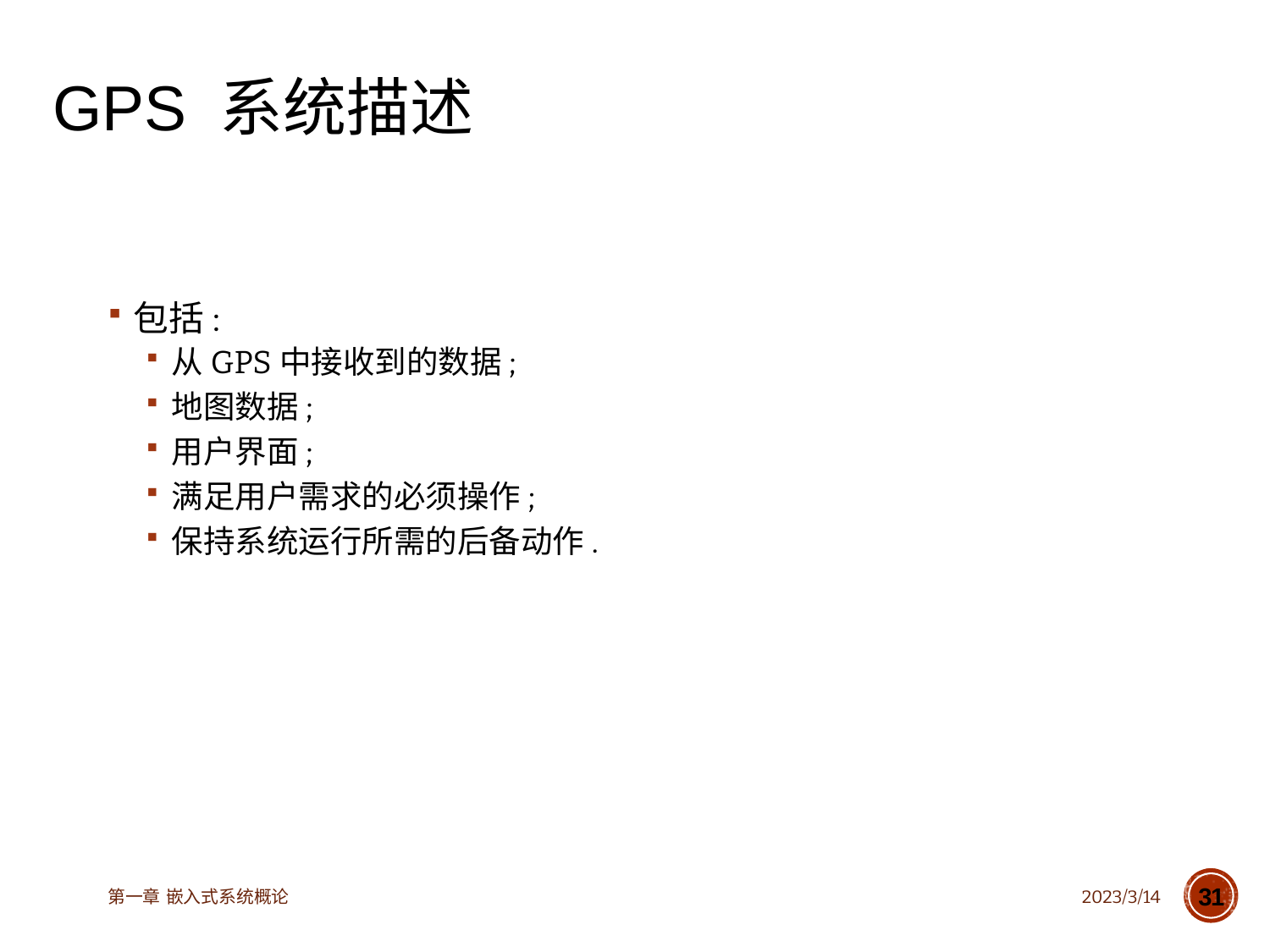

# GPS 系统描述
包括:
从GPS中接收到的数据;
地图数据;
用户界面;
满足用户需求的必须操作;
保持系统运行所需的后备动作.
第一章 嵌入式系统概论
2023/3/14
31